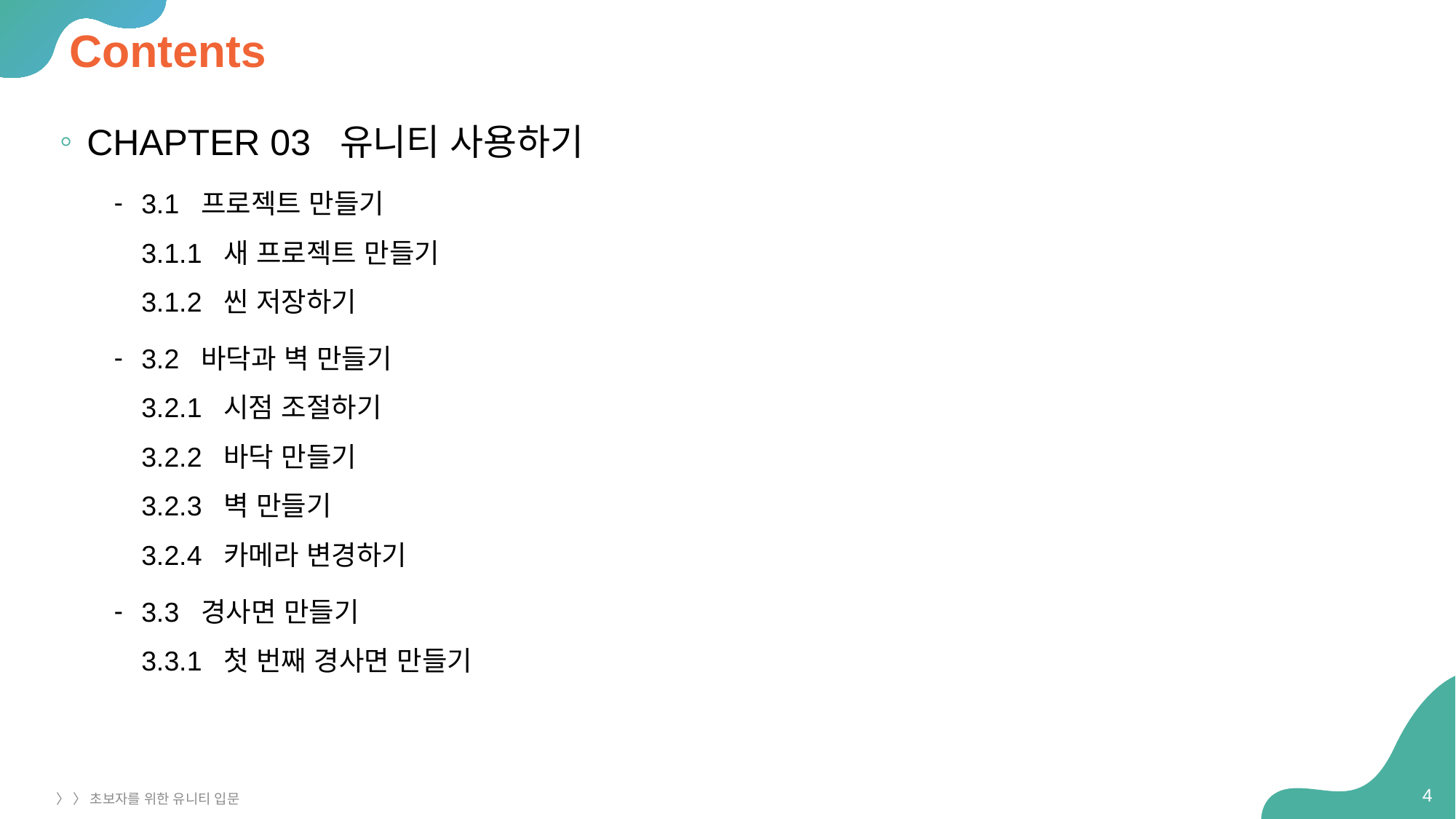

# Contents
CHAPTER 03  유니티 사용하기
3.1  프로젝트 만들기
3.1.1  새 프로젝트 만들기
3.1.2  씬 저장하기
3.2  바닥과 벽 만들기
3.2.1  시점 조절하기
3.2.2  바닥 만들기
3.2.3  벽 만들기
3.2.4  카메라 변경하기
3.3  경사면 만들기
3.3.1  첫 번째 경사면 만들기

4
〉 〉 초보자를 위한 유니티 입문